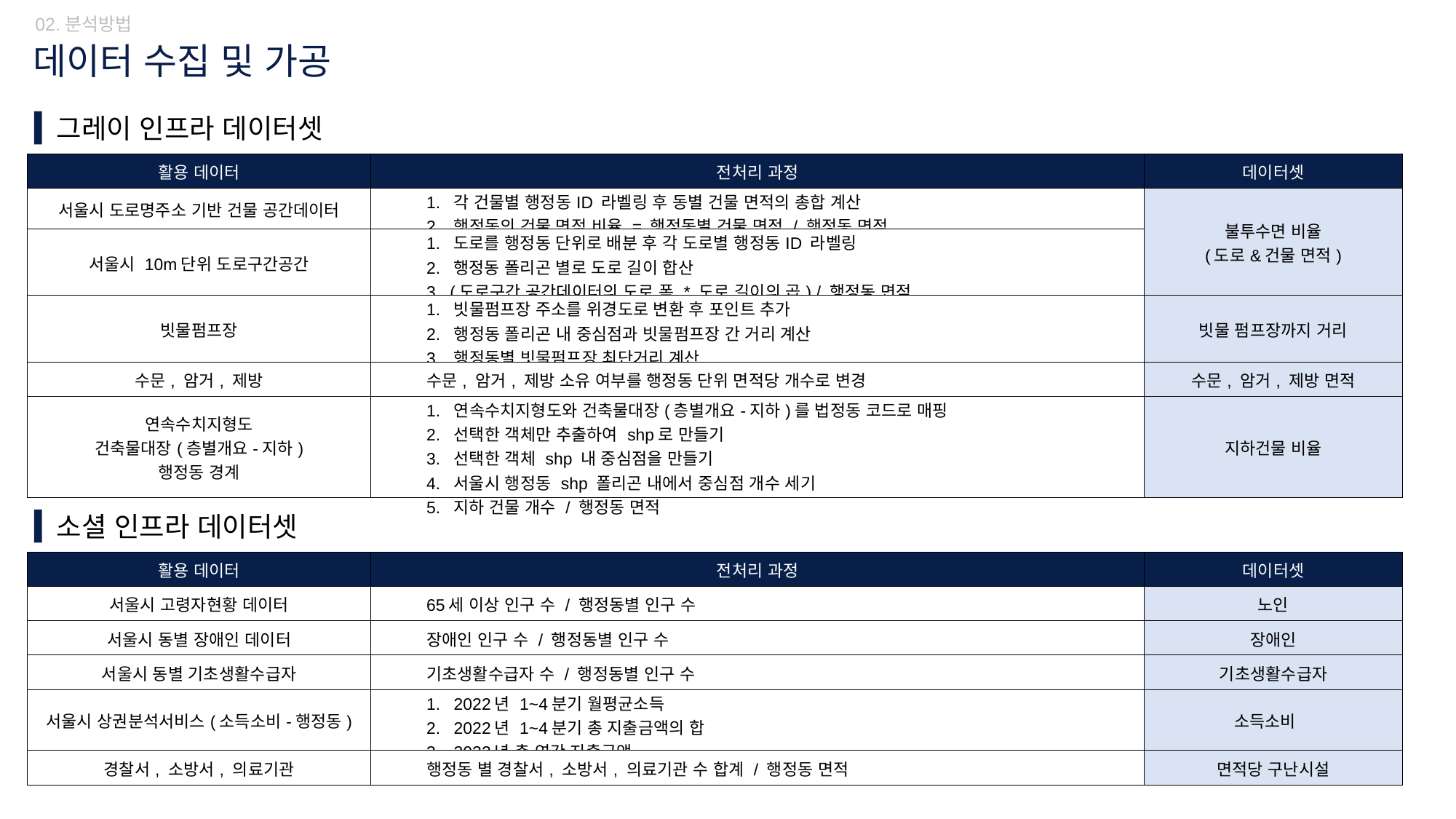

02.분석방법
데이터 수집 및 가공
그레이 인프라 데이터셋

| 활용 데이터 | 전처리 과정 | 데이터셋 |
| --- | --- | --- |
| 서울시 도로명주소 기반 건물 공간데이터 | 각 건물별 행정동ID 라벨링 후 동별 건물 면적의 총합 계산 행정동의 건물 면적 비율 = 행정동별 건물 면적 / 행정동 면적 | 불투수면 비율 (도로&건물 면적) |
| 서울시 10m단위 도로구간공간 | 1. 도로를 행정동 단위로 배분 후 각 도로별 행정동ID 라벨링 2. 행정동 폴리곤 별로 도로 길이 합산 3. (도로구간 공간데이터의 도로 폭 \* 도로 길이의 곱) / 행정동 면적 | 도로율 |
| 빗물펌프장 | 빗물펌프장 주소를 위경도로 변환 후 포인트 추가 행정동 폴리곤 내 중심점과 빗물펌프장 간 거리 계산 행정동별 빗물펌프장 최단거리 계산 | 빗물 펌프장까지 거리 |
| 수문, 암거, 제방 | 수문, 암거, 제방 소유 여부를 행정동 단위 면적당 개수로 변경 | 수문, 암거, 제방 면적 |
| 연속수치지형도 건축물대장(층별개요-지하) 행정동 경계 | 연속수치지형도와 건축물대장(층별개요-지하)를 법정동 코드로 매핑 선택한 객체만 추출하여 shp로 만들기 선택한 객체 shp 내 중심점을 만들기 서울시 행정동 shp 폴리곤 내에서 중심점 개수 세기 지하 건물 개수 / 행정동 면적 | 지하건물 비율 |
소셜 인프라 데이터셋

| 활용 데이터 | 전처리 과정 | 데이터셋 |
| --- | --- | --- |
| 서울시 고령자현황 데이터 | 65세 이상 인구 수 / 행정동별 인구 수 | 노인 |
| 서울시 동별 장애인 데이터 | 장애인 인구 수 / 행정동별 인구 수 | 장애인 |
| 서울시 동별 기초생활수급자 | 기초생활수급자 수 / 행정동별 인구 수 | 기초생활수급자 |
| 서울시 상권분석서비스(소득소비-행정동) | 2022년 1~4분기 월평균소득 2022년 1~4분기 총 지출금액의 합 2022년 총 연간 지출금액 | 소득소비 |
| 경찰서, 소방서, 의료기관 | 행정동 별 경찰서, 소방서, 의료기관 수 합계 / 행정동 면적 | 면적당 구난시설 |